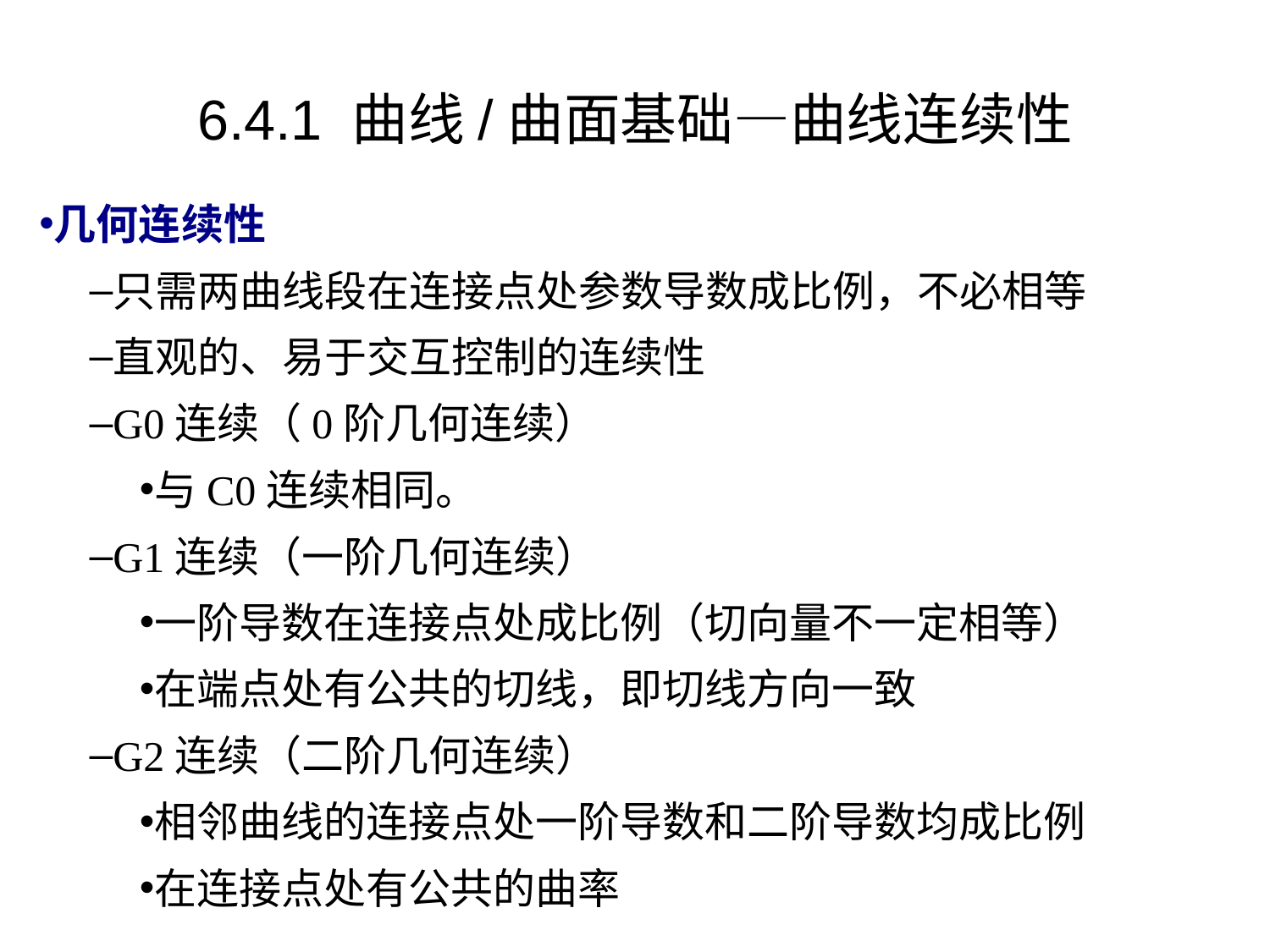

# 6.4.1 曲线/曲面基础—曲线连续性
几何连续性
只需两曲线段在连接点处参数导数成比例，不必相等
直观的、易于交互控制的连续性
G0连续（0阶几何连续）
与C0连续相同。
G1连续（一阶几何连续）
一阶导数在连接点处成比例（切向量不一定相等）
在端点处有公共的切线，即切线方向一致
G2连续（二阶几何连续）
相邻曲线的连接点处一阶导数和二阶导数均成比例
在连接点处有公共的曲率